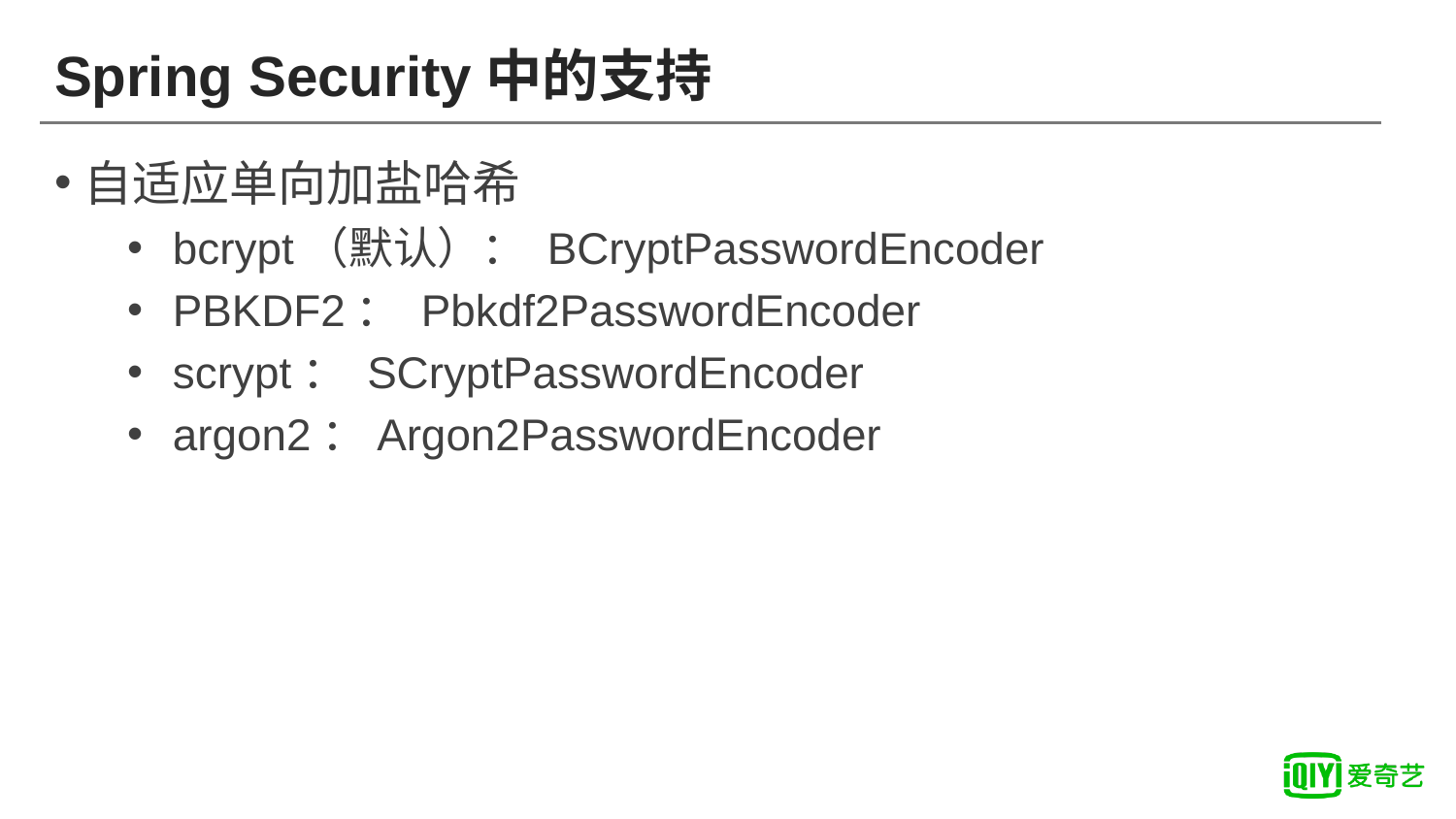

# Spring Security中的支持
自适应单向加盐哈希
bcrypt（默认）： BCryptPasswordEncoder
PBKDF2： Pbkdf2PasswordEncoder
scrypt： SCryptPasswordEncoder
argon2：Argon2PasswordEncoder